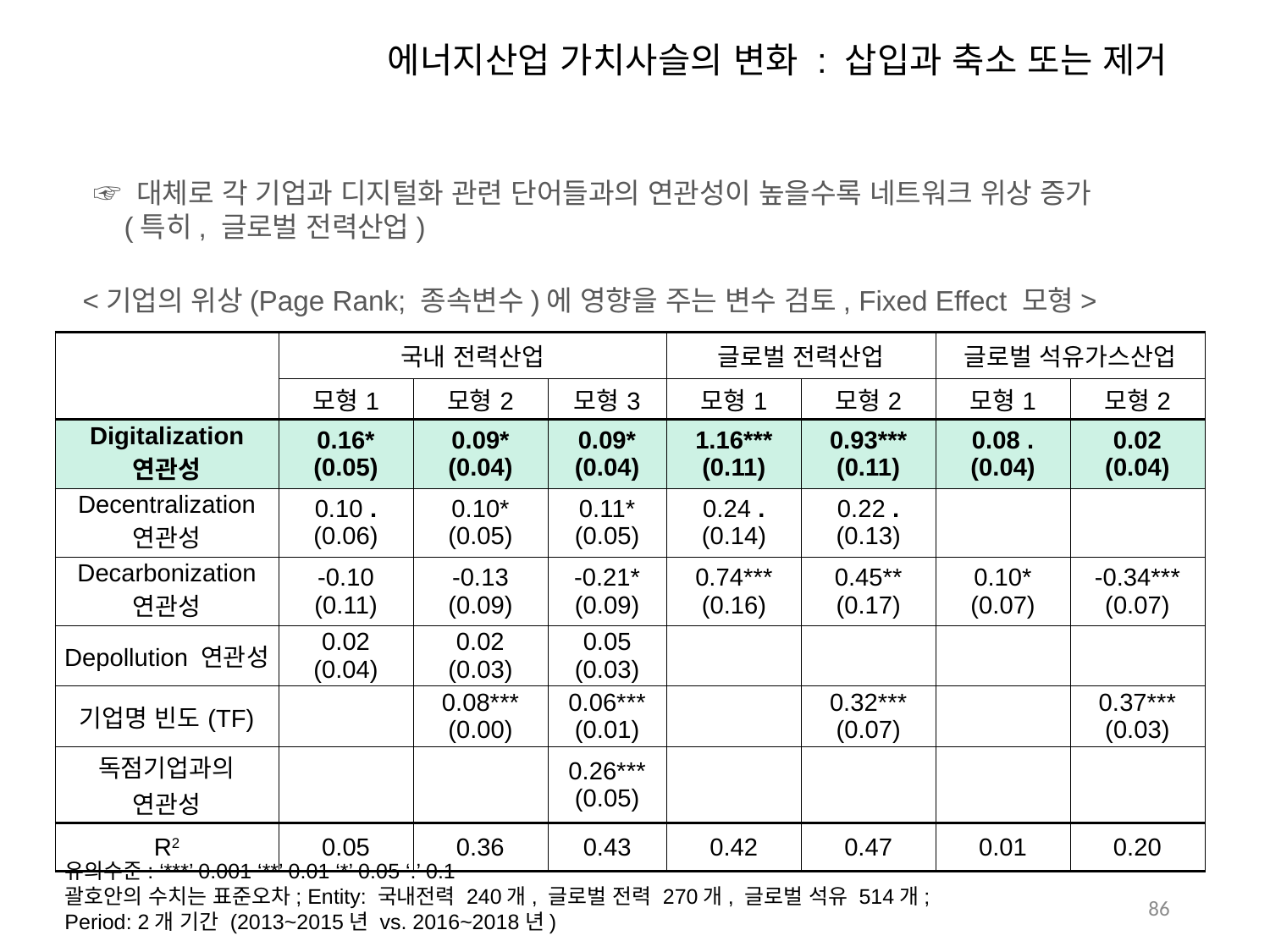

에너지산업 가치사슬의 변화 : 삽입과 축소 또는 제거
☞ 대체로 각 기업과 디지털화 관련 단어들과의 연관성이 높을수록 네트워크 위상 증가
   (특히, 글로벌 전력산업)
<기업의 위상(Page Rank; 종속변수)에 영향을 주는 변수 검토, Fixed Effect 모형>
|  | 국내 전력산업 |  |  | 글로벌 전력산업 |  | 글로벌 석유가스산업 |  |
| --- | --- | --- | --- | --- | --- | --- | --- |
|  | 모형1 | 모형2 | 모형3 | 모형1 | 모형2 | 모형1 | 모형2 |
| Digitalization 연관성 | 0.16\* (0.05) | 0.09\* (0.04) | 0.09\* (0.04) | 1.16\*\*\* (0.11) | 0.93\*\*\* (0.11) | 0.08 . (0.04) | 0.02 (0.04) |
| Decentralization 연관성 | 0.10 . (0.06) | 0.10\* (0.05) | 0.11\* (0.05) | 0.24 . (0.14) | 0.22 . (0.13) |  |  |
| Decarbonization 연관성 | -0.10 (0.11) | -0.13 (0.09) | -0.21\* (0.09) | 0.74\*\*\* (0.16) | 0.45\*\* (0.17) | 0.10\* (0.07) | -0.34\*\*\* (0.07) |
| Depollution 연관성 | 0.02 (0.04) | 0.02 (0.03) | 0.05 (0.03) |  |  |  |  |
| 기업명 빈도(TF) |  | 0.08\*\*\* (0.00) | 0.06\*\*\* (0.01) |  | 0.32\*\*\* (0.07) |  | 0.37\*\*\* (0.03) |
| 독점기업과의 연관성 |  |  | 0.26\*\*\* (0.05) |  |  |  |  |
| R2 | 0.05 | 0.36 | 0.43 | 0.42 | 0.47 | 0.01 | 0.20 |
유의수준: ‘***’ 0.001 ‘**’ 0.01 ‘*’ 0.05 ‘.’ 0.1
괄호안의 수치는 표준오차; Entity: 국내전력 240개, 글로벌 전력 270개, 글로벌 석유 514개;
Period: 2개 기간 (2013~2015년 vs. 2016~2018년)
86